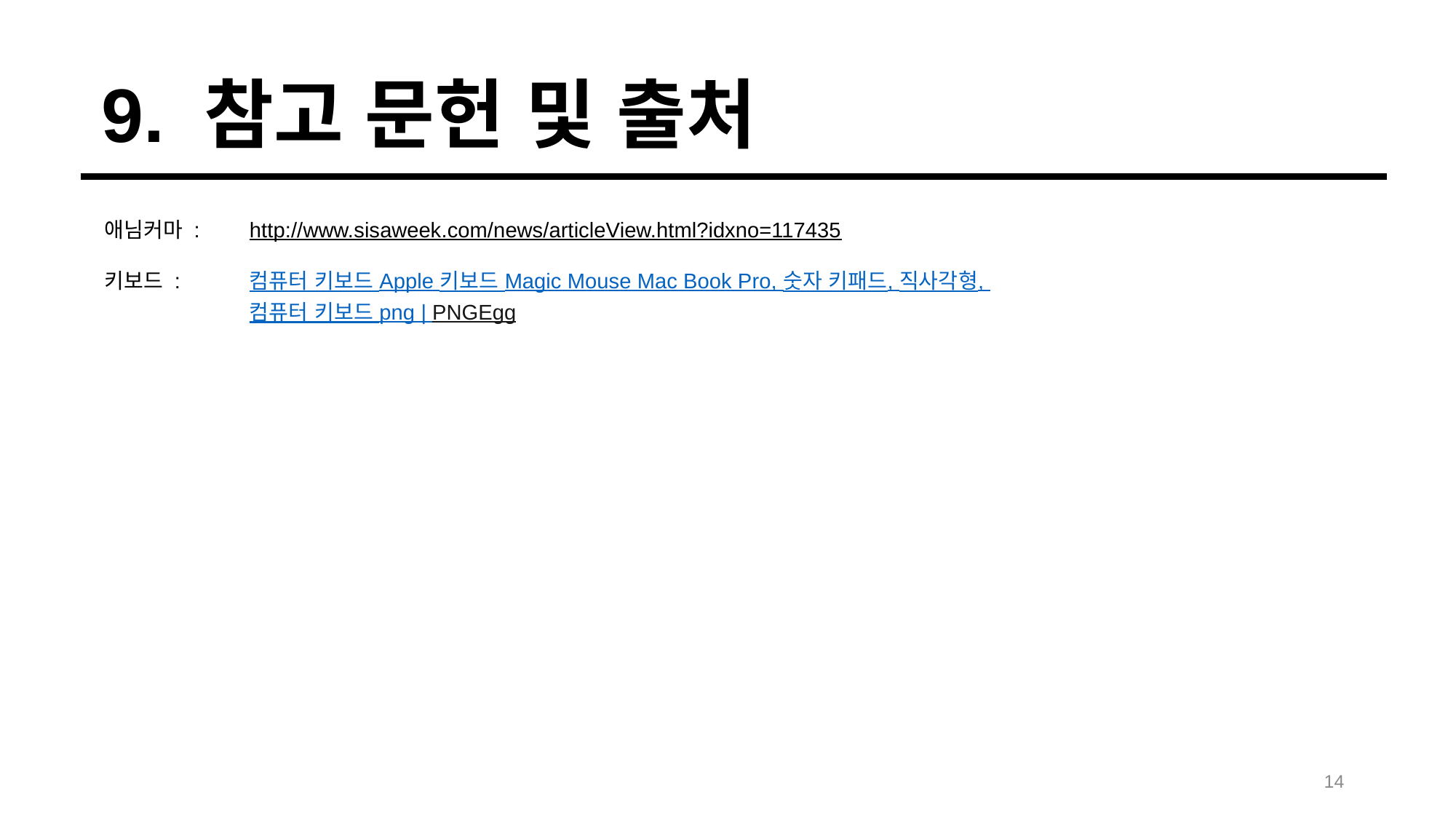

9. 참고 문헌 및 출처
애님커마 :
키보드 :
http://www.sisaweek.com/news/articleView.html?idxno=117435
컴퓨터 키보드 Apple 키보드 Magic Mouse Mac Book Pro, 숫자 키패드, 직사각형, 컴퓨터 키보드 png | PNGEgg
14